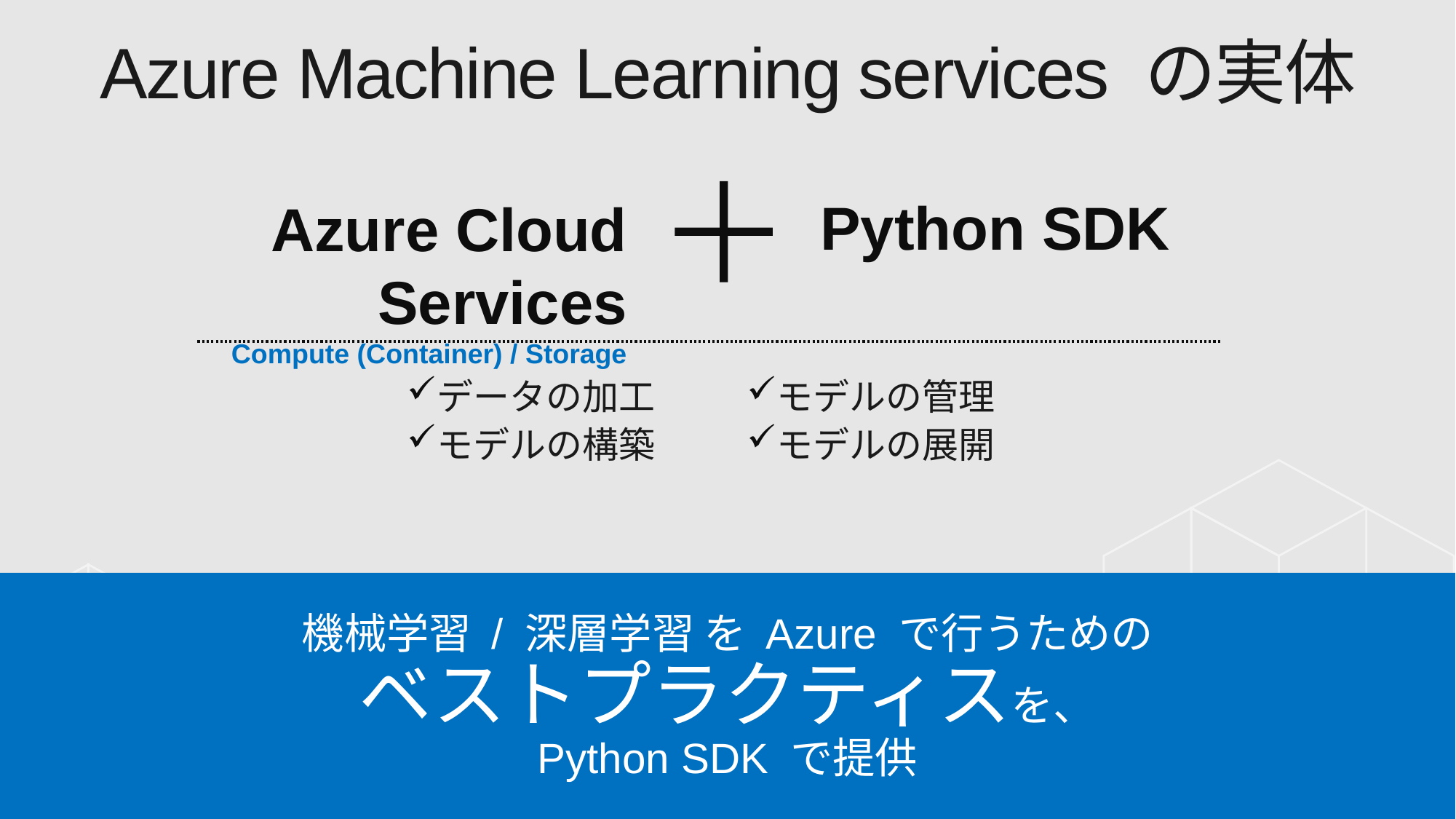

# Azure Machine Learning services の実体

Python SDK
Azure Cloud Services
Compute (Container) / Storage
モデルの管理
モデルの展開
データの加工
モデルの構築
機械学習 / 深層学習 を Azure で行うための
ベストプラクティスを、
Python SDK で提供